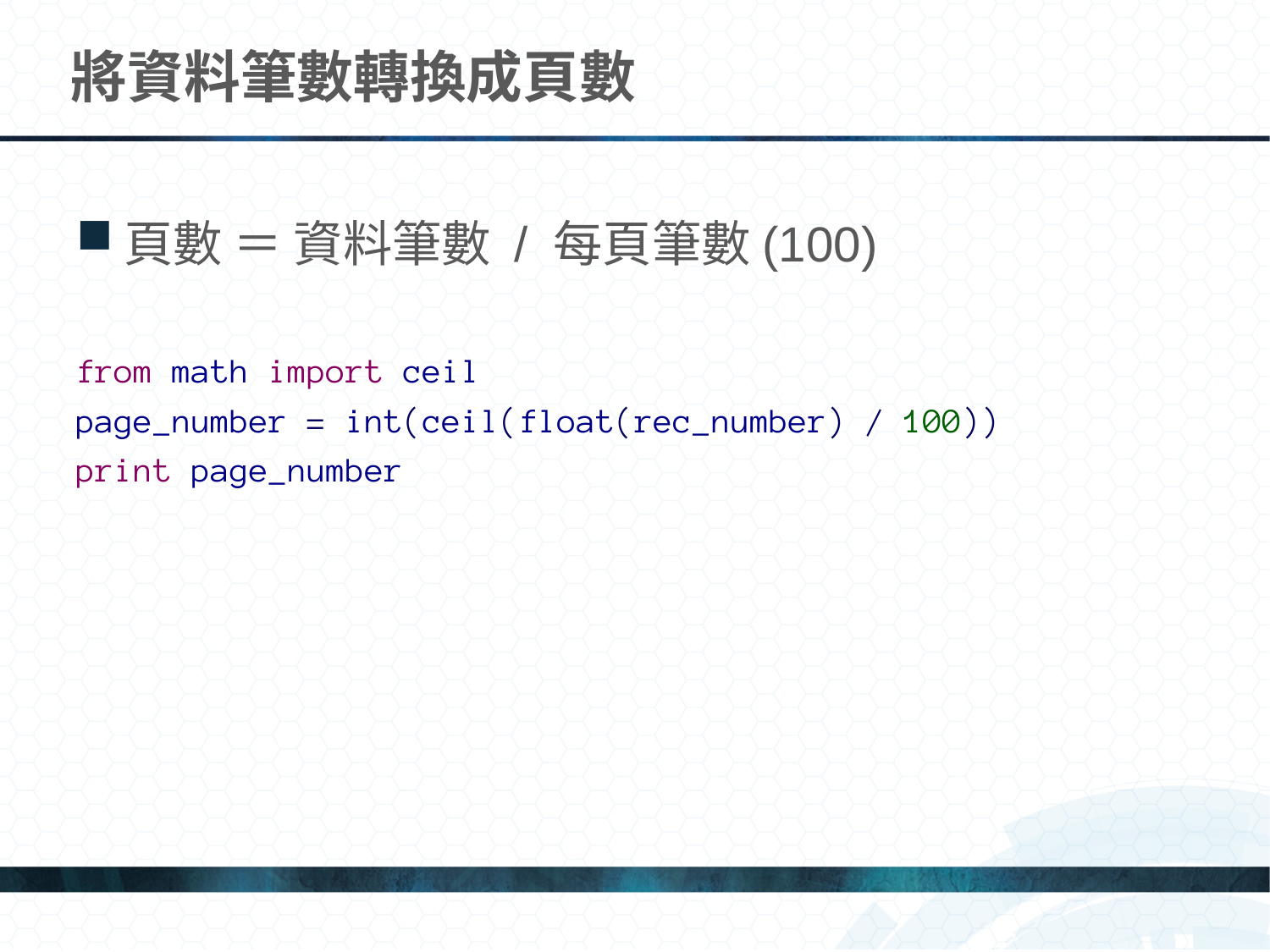

# 將資料筆數轉換成頁數
頁數 ＝ 資料筆數 / 每頁筆數(100)

from math import ceil
page_number = int(ceil(float(rec_number) / 100))
print page_number